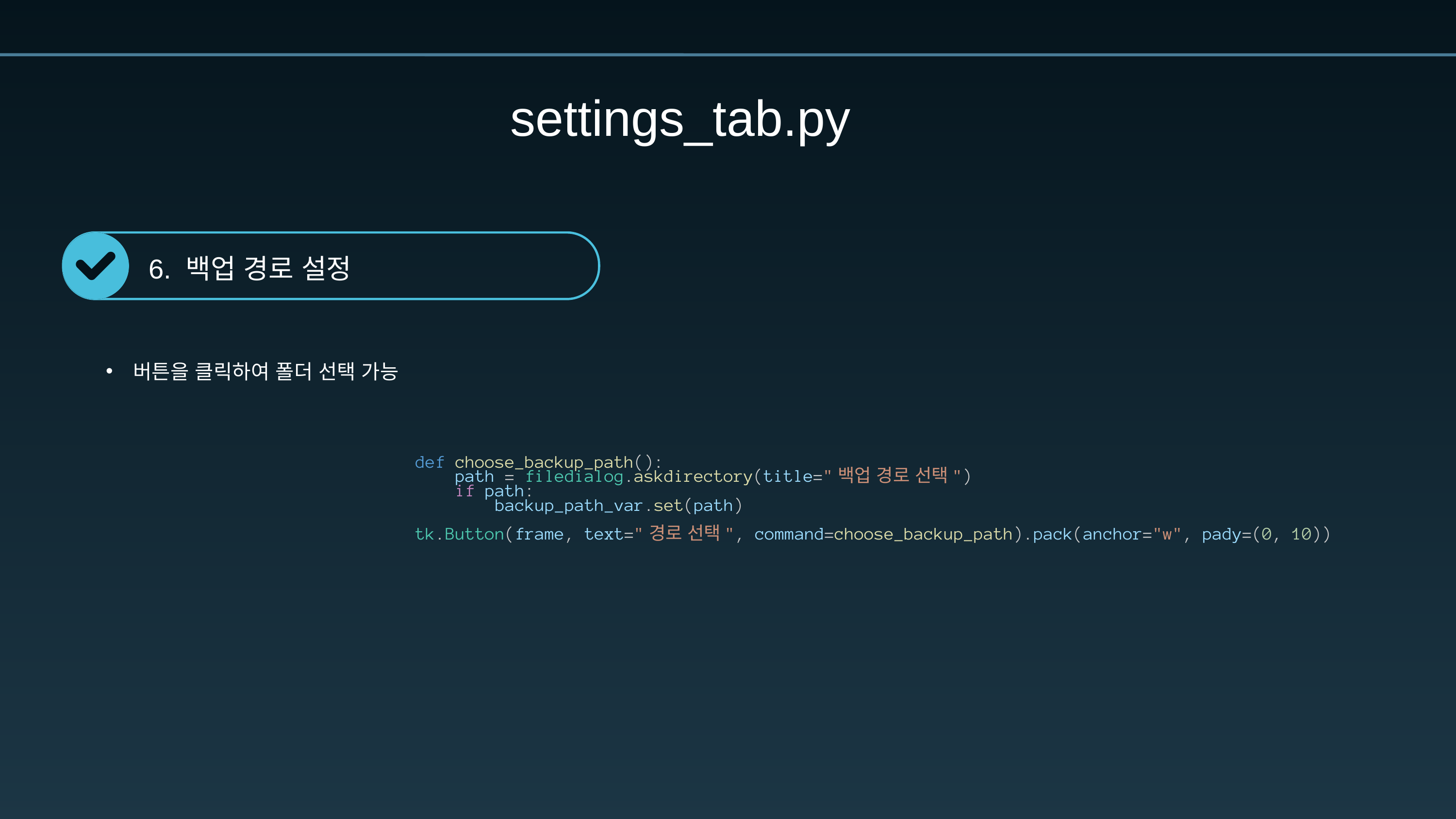

settings_tab.py

6. 백업 경로 설정
버튼을 클릭하여 폴더 선택 가능

    def choose_backup_path():
        path = filedialog.askdirectory(title="백업 경로 선택")
        if path:
            backup_path_var.set(path)
    tk.Button(frame, text="경로 선택", command=choose_backup_path).pack(anchor="w", pady=(0, 10))